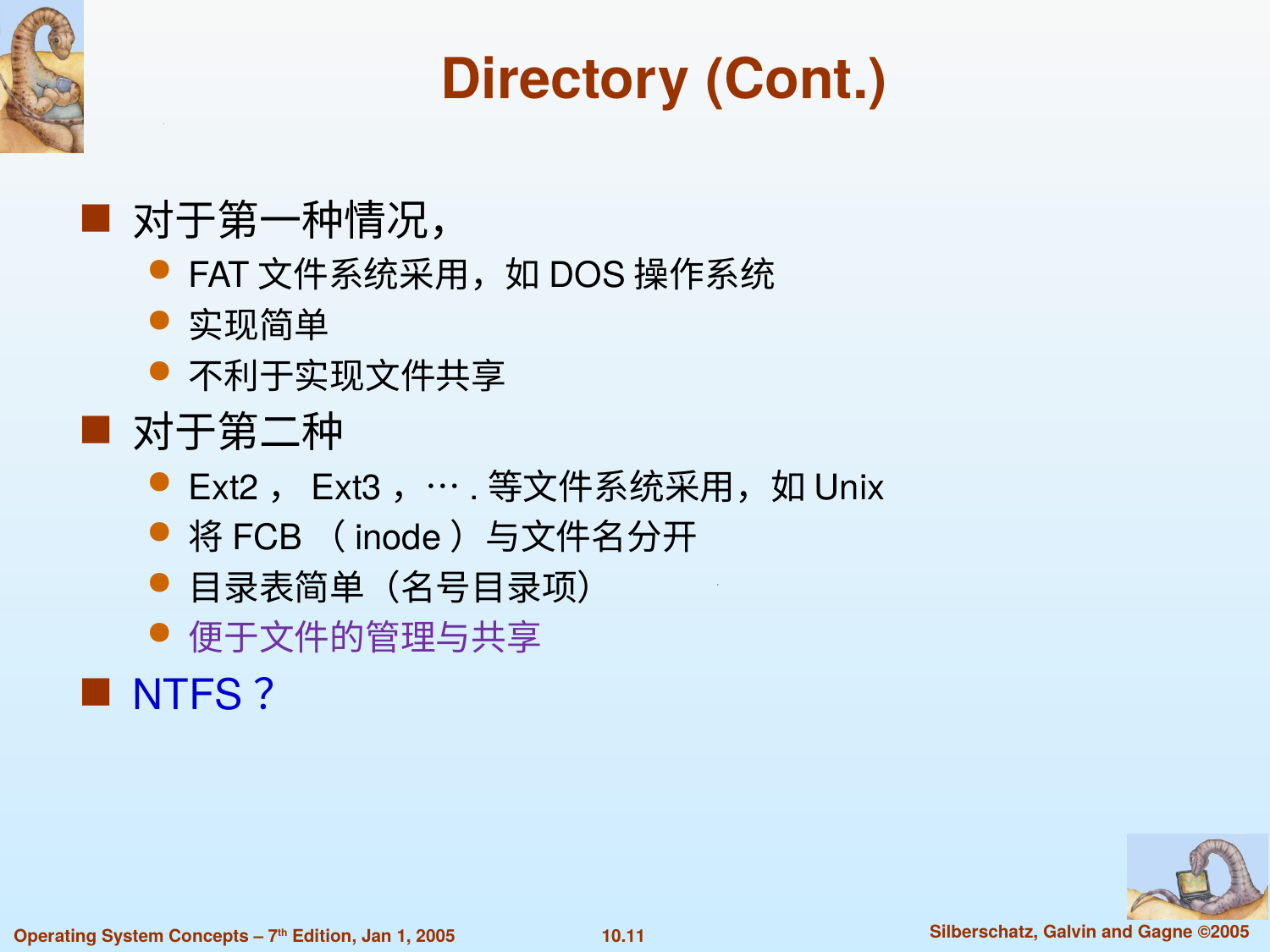

Directory (Cont.)
对于第一种情况，
FAT文件系统采用，如DOS操作系统
实现简单
不利于实现文件共享
对于第二种
Ext2，Ext3，….等文件系统采用，如Unix
将FCB（inode）与文件名分开
目录表简单（名号目录项）
便于文件的管理与共享
NTFS？